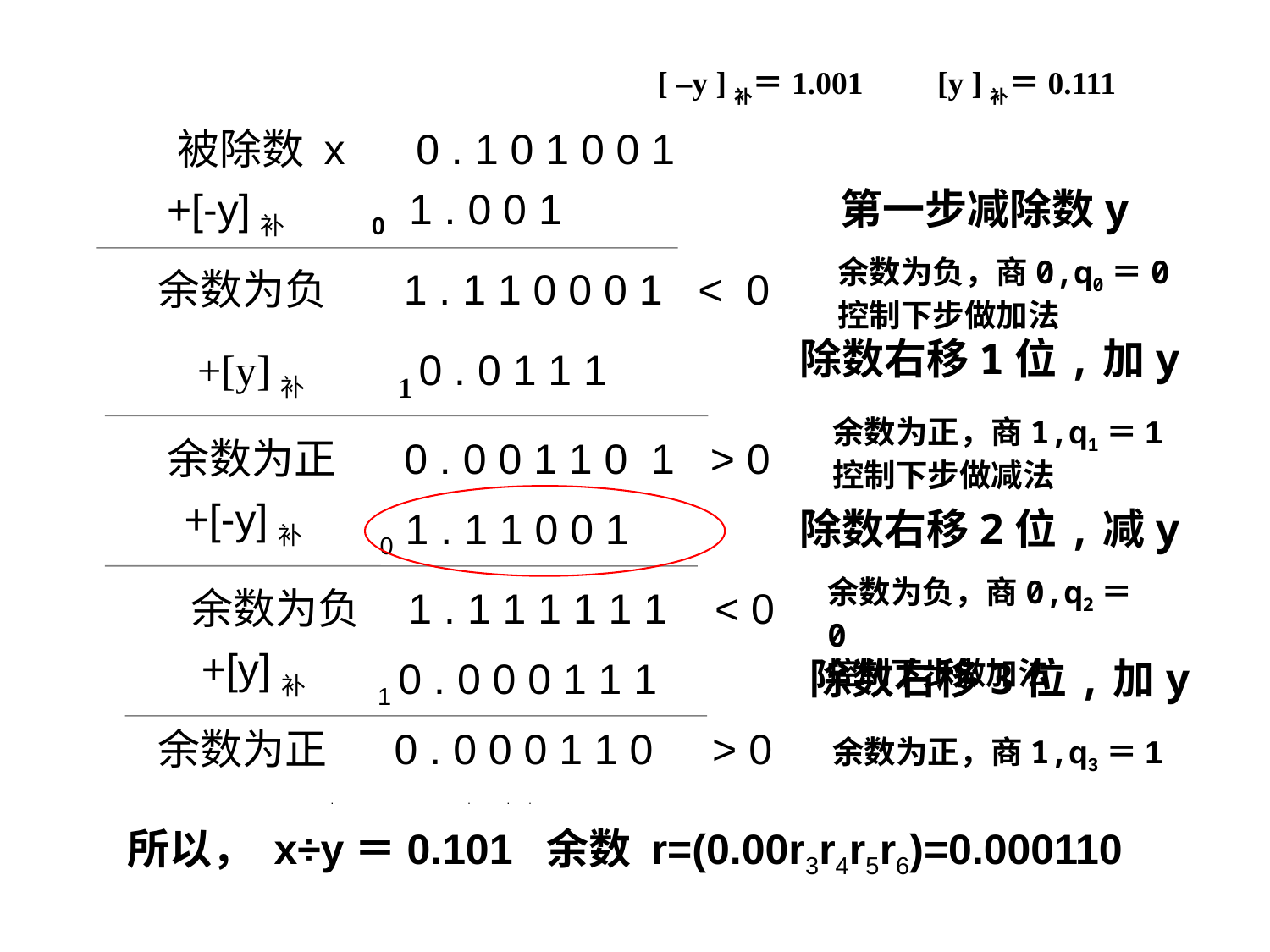

[ –y ]补＝1.001
[y ]补＝0.111
被除数 x      0 . 1 0 1 0 0 1
     +[-y]补        0  1 . 0 0 1
第一步减除数y
余数为负，商0,q0＝0
控制下步做加法

余数为负       1 . 1 1 0 0 0 1   <  0
+[y]补      1 0 . 0 1 1 1
除数右移1位,加y
余数为正，商1,q1＝1
控制下步做减法

余数为正      0 . 0 0 1 1 0  1   > 0
+[-y]补

            0 1 . 1 1 0 0 1
除数右移2位,减y

余数为负，商0,q2＝0
控制下步做加法
余数为负    1 . 1 1 1 1 1 1    < 0
+[y]补
1 0 . 0 0 0 1 1 1
除数右移3位,加y

余数为正      0 . 0 0 0 1 1 0     > 0
余数为正，商1,q3＝1

 所以， x÷y＝0.101  余数 r=(0.00r3r4r5r6)=0.000110